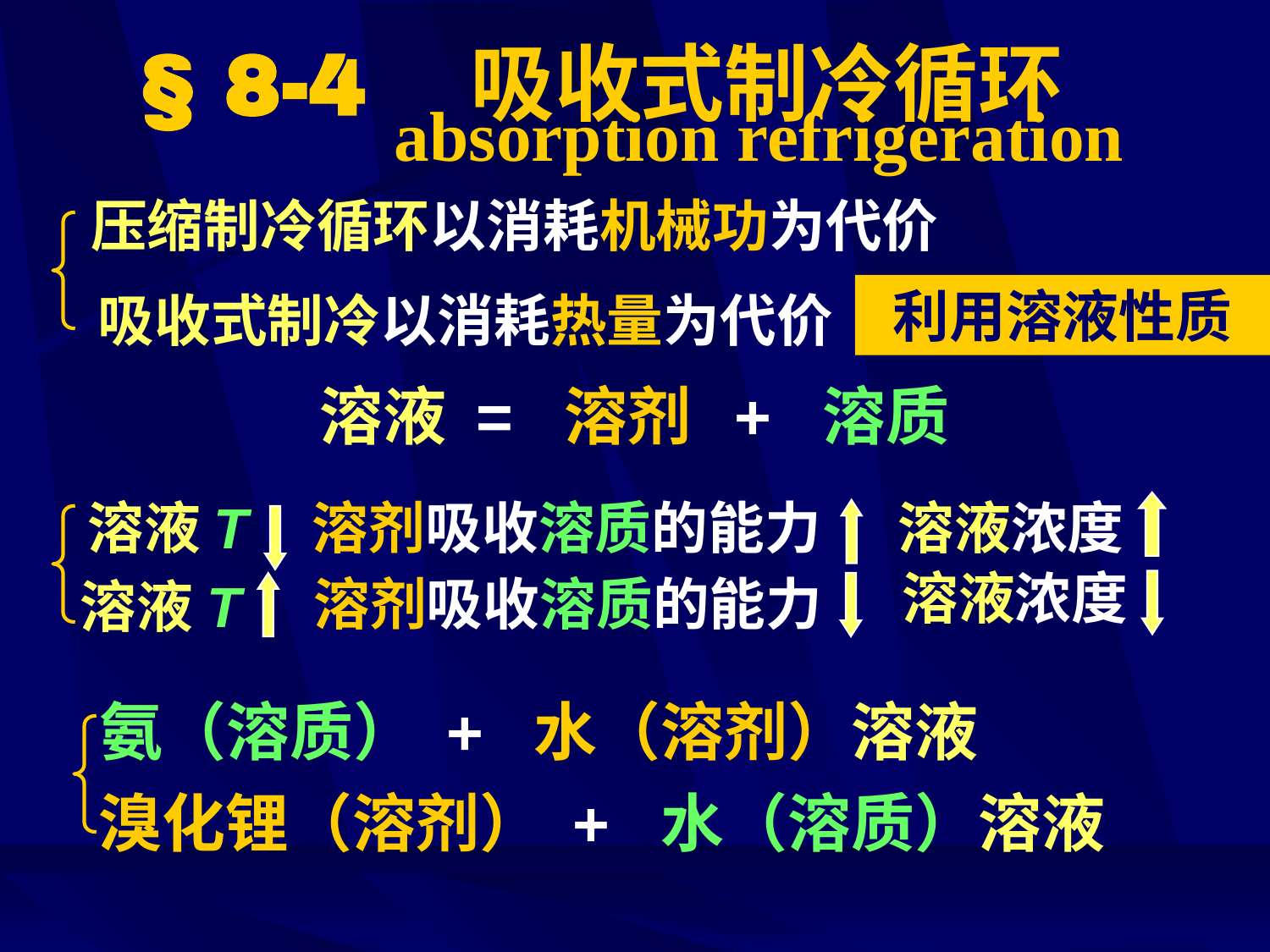

# § 8-4   吸收式制冷循环
absorption refrigeration
压缩制冷循环以消耗机械功为代价

利用溶液性质
吸收式制冷以消耗热量为代价
溶液 =  溶剂  +  溶质
溶液T

溶剂吸收溶质的能力

溶液浓度

溶液浓度

溶剂吸收溶质的能力

溶液T

氨（溶质） +  水（溶剂）溶液

溴化锂（溶剂） +  水（溶质）溶液